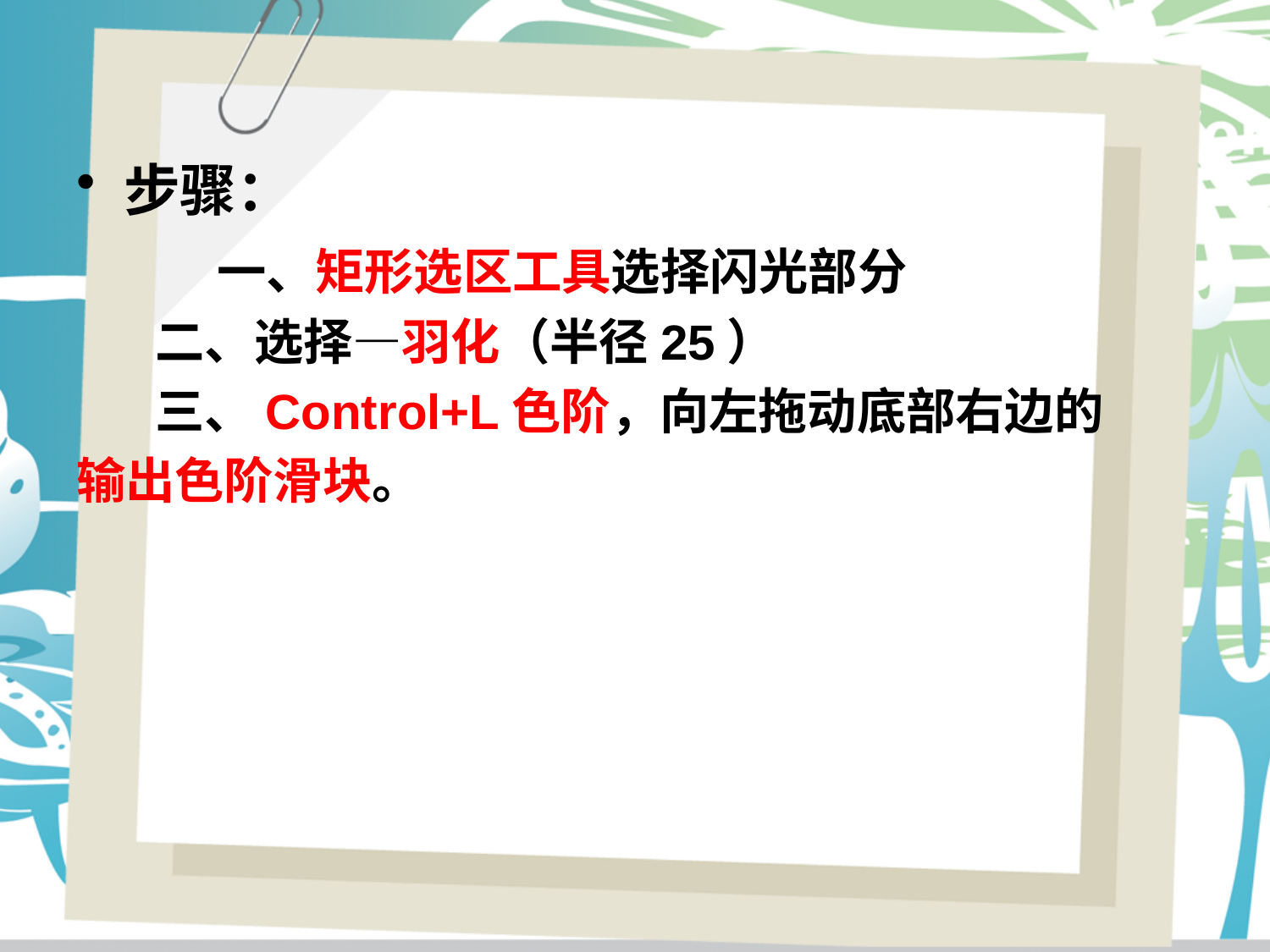

步骤：
          一、矩形选区工具选择闪光部分
      二、选择—羽化（半径25）
      三、Control+L色阶，向左拖动底部右边的
输出色阶滑块。